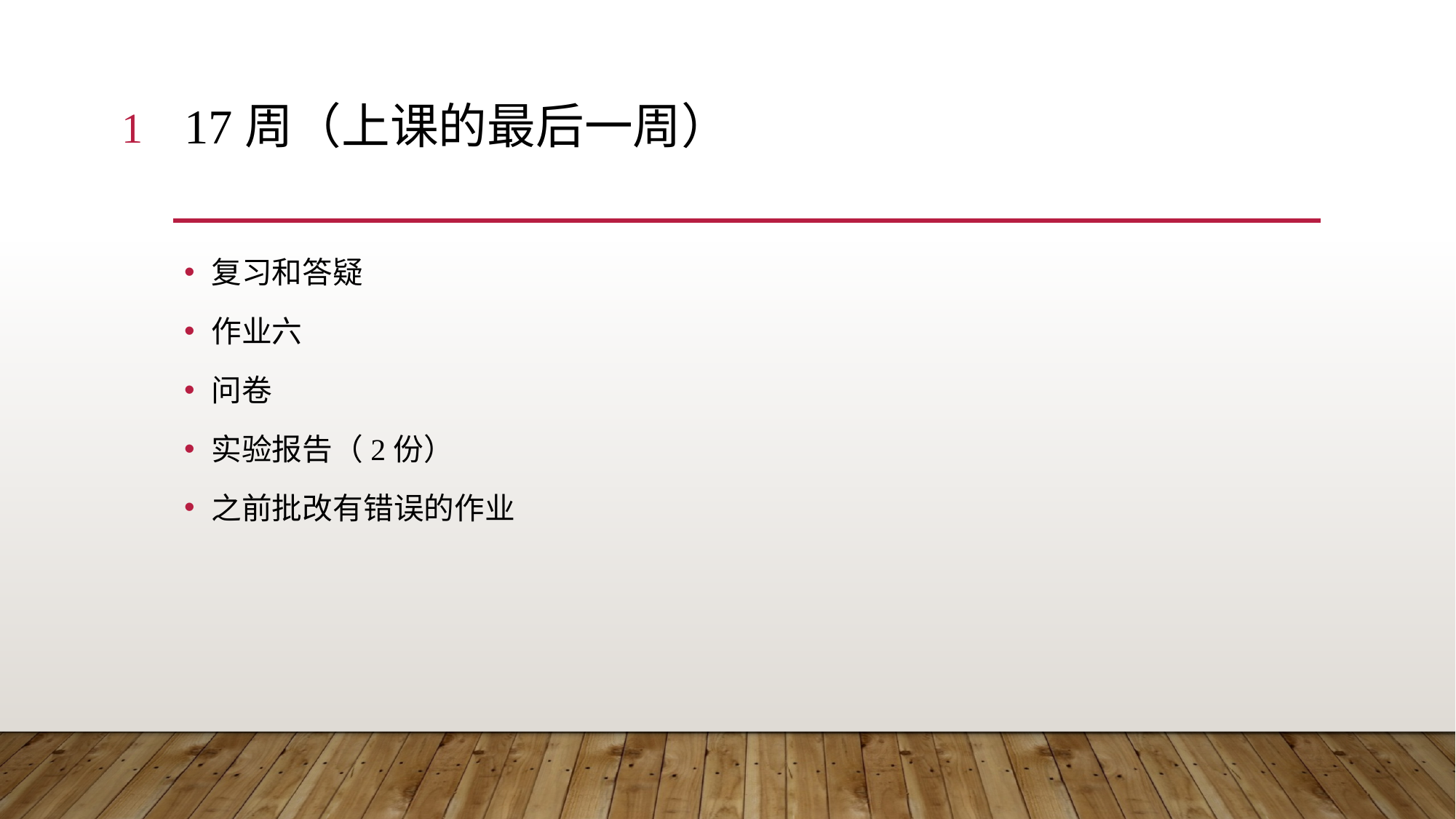

1
# 17周（上课的最后一周）
复习和答疑
作业六
问卷
实验报告（2份）
之前批改有错误的作业